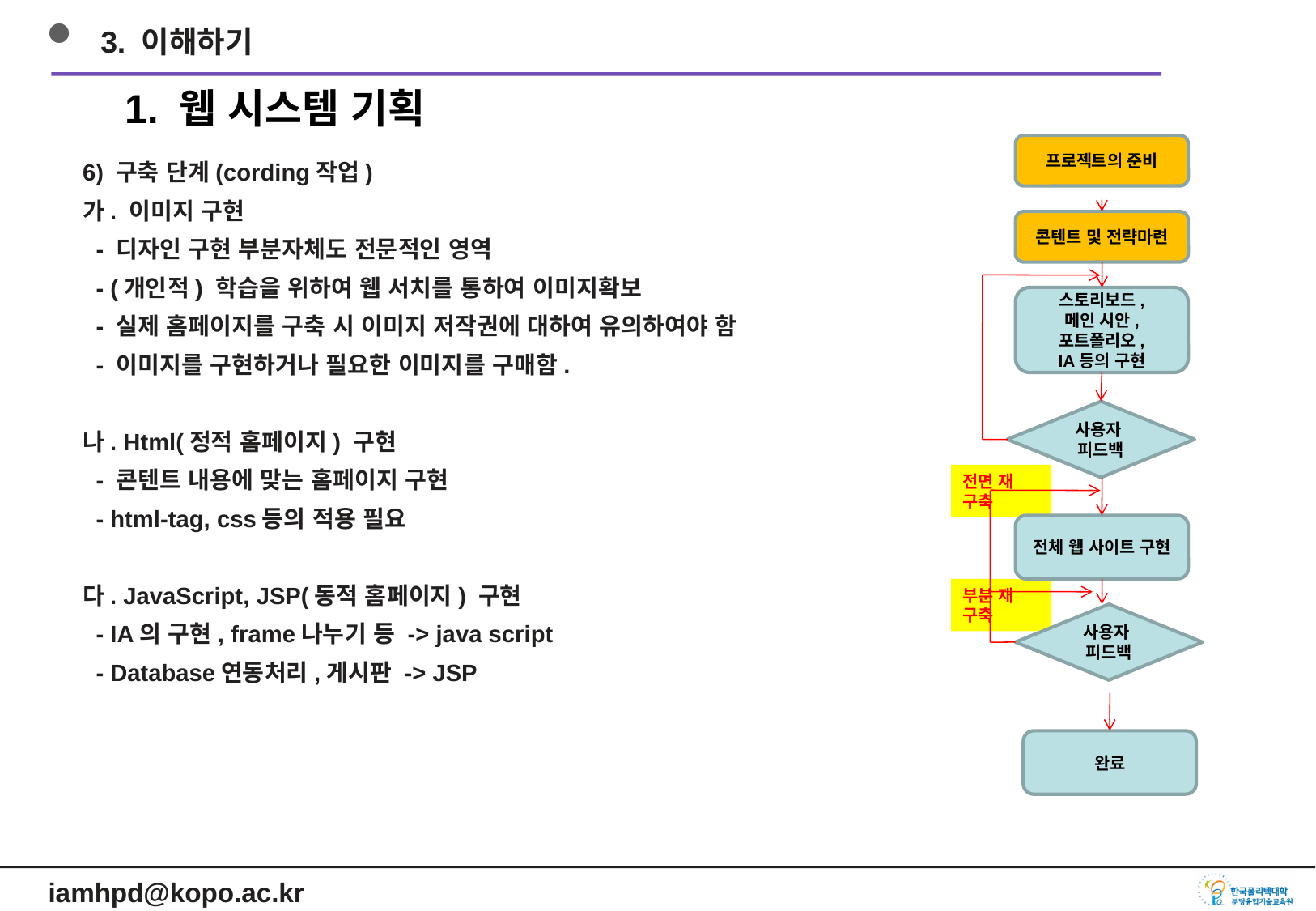

3. 이해하기
1. 웹 시스템 기획
프로젝트의 준비
콘텐트 및 전략마련
스토리보드,
메인 시안, 포트폴리오,
IA등의 구현
사용자
피드백
전면 재 구축
전체 웹 사이트 구현
부분 재 구축
사용자
피드백
완료
6) 구축 단계(cording작업)
가. 이미지 구현
  - 디자인 구현 부분자체도 전문적인 영역
  - (개인적) 학습을 위하여 웹 서치를 통하여 이미지확보
  - 실제 홈페이지를 구축 시 이미지 저작권에 대하여 유의하여야 함
  - 이미지를 구현하거나 필요한 이미지를 구매함.

나. Html(정적 홈페이지) 구현
  - 콘텐트 내용에 맞는 홈페이지 구현
  - html-tag, css등의 적용 필요

다. JavaScript, JSP(동적 홈페이지) 구현
  - IA의 구현, frame나누기 등 -> java script
  - Database연동처리,게시판 -> JSP